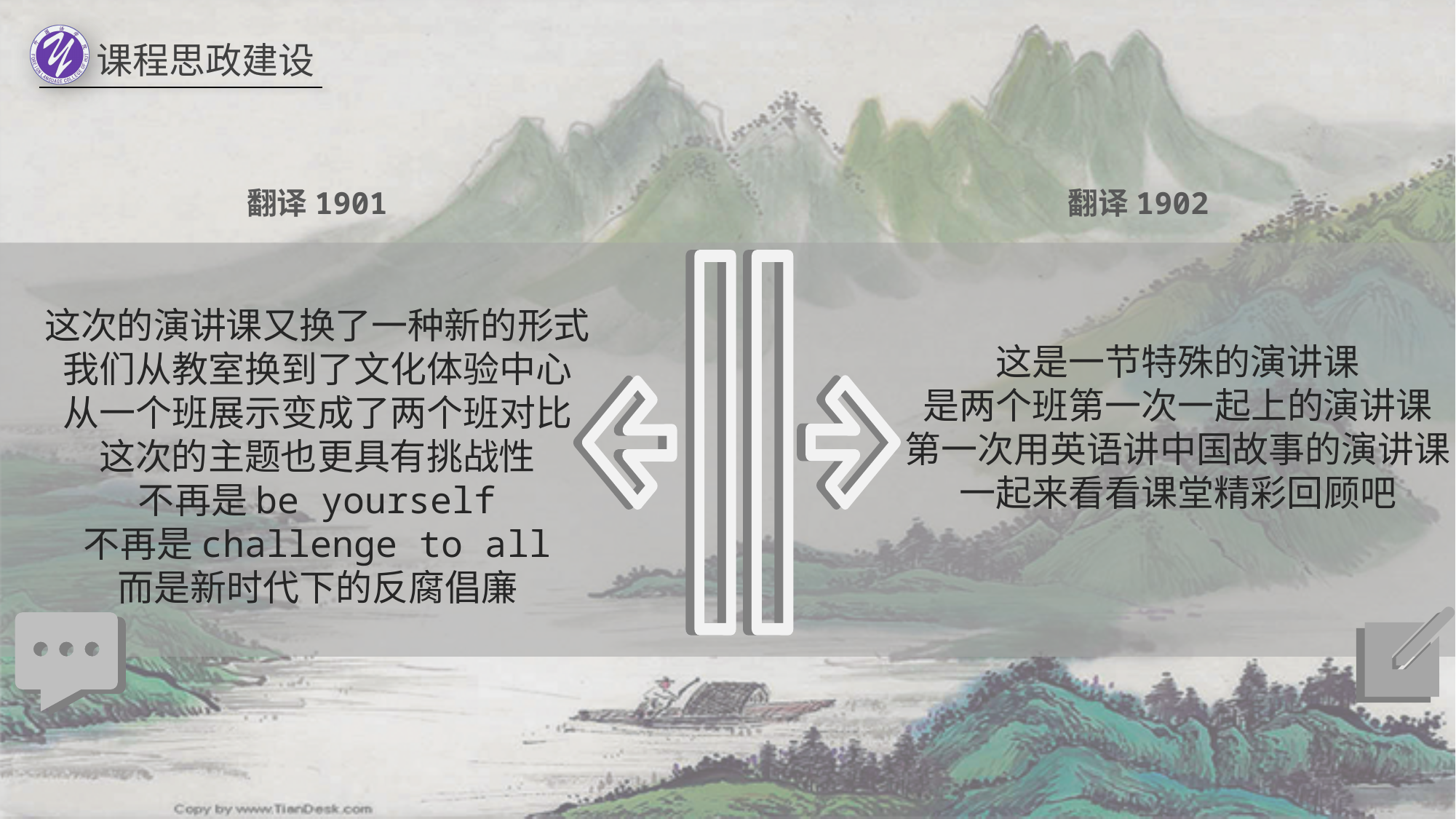

翻译1901
翻译1902

这次的演讲课又换了一种新的形式
我们从教室换到了文化体验中心
从一个班展示变成了两个班对比
这次的主题也更具有挑战性
不再是be yourself
不再是challenge to all
而是新时代下的反腐倡廉
这是一节特殊的演讲课
是两个班第一次一起上的演讲课
第一次用英语讲中国故事的演讲课
一起来看看课堂精彩回顾吧